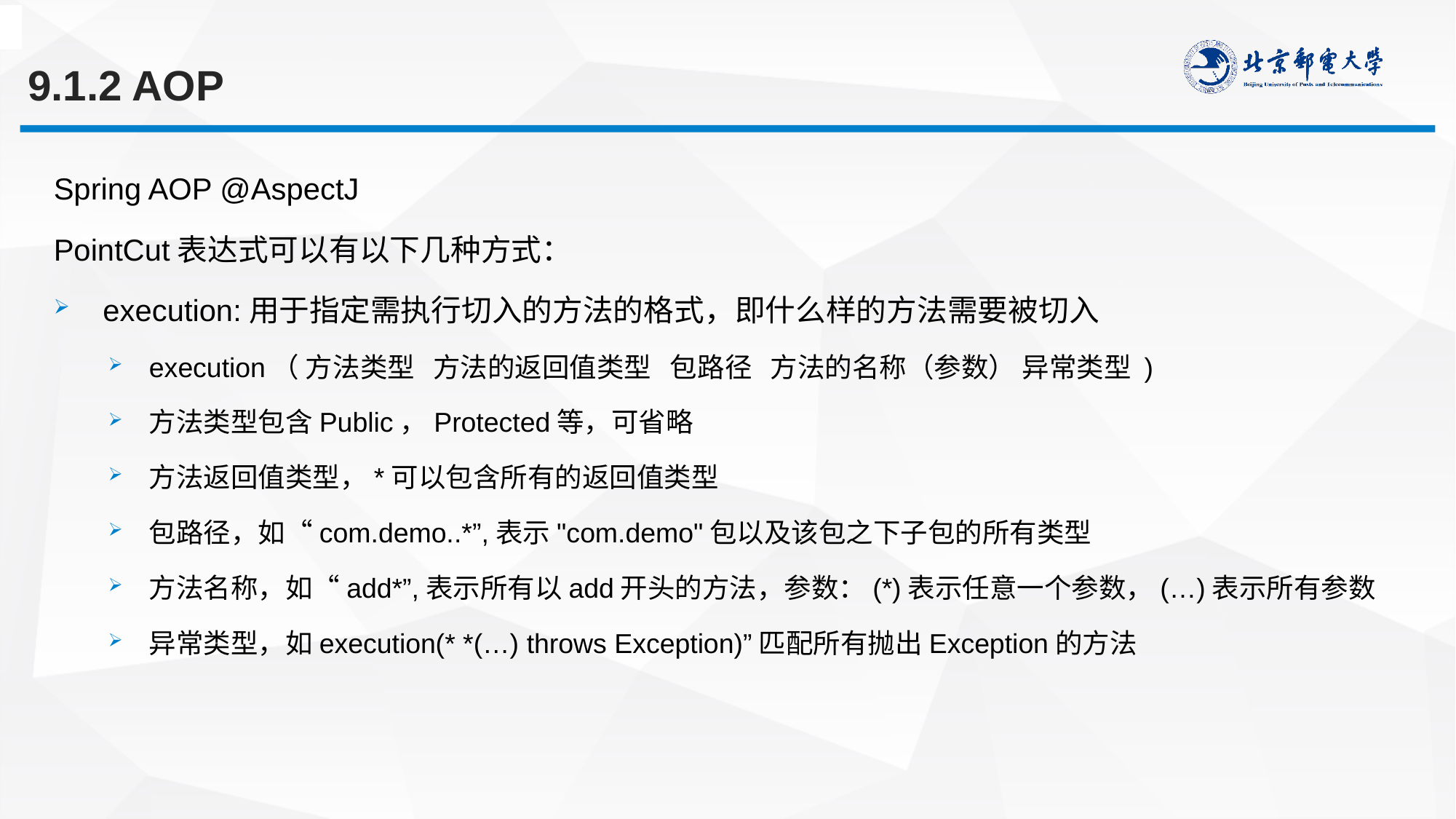

9.1.2 AOP
Spring AOP @AspectJ
PointCut表达式可以有以下几种方式：
 execution:用于指定需执行切入的方法的格式，即什么样的方法需要被切入
execution（ 方法类型   方法的返回值类型   包路径   方法的名称（参数） 异常类型 )
方法类型包含Public，Protected等，可省略
方法返回值类型，*可以包含所有的返回值类型
包路径，如“com.demo..*”,表示"com.demo"包以及该包之下子包的所有类型
方法名称，如“add*”,表示所有以add开头的方法，参数：(*)表示任意一个参数，(…)表示所有参数
异常类型，如execution(* *(…) throws Exception)”匹配所有抛出Exception的方法